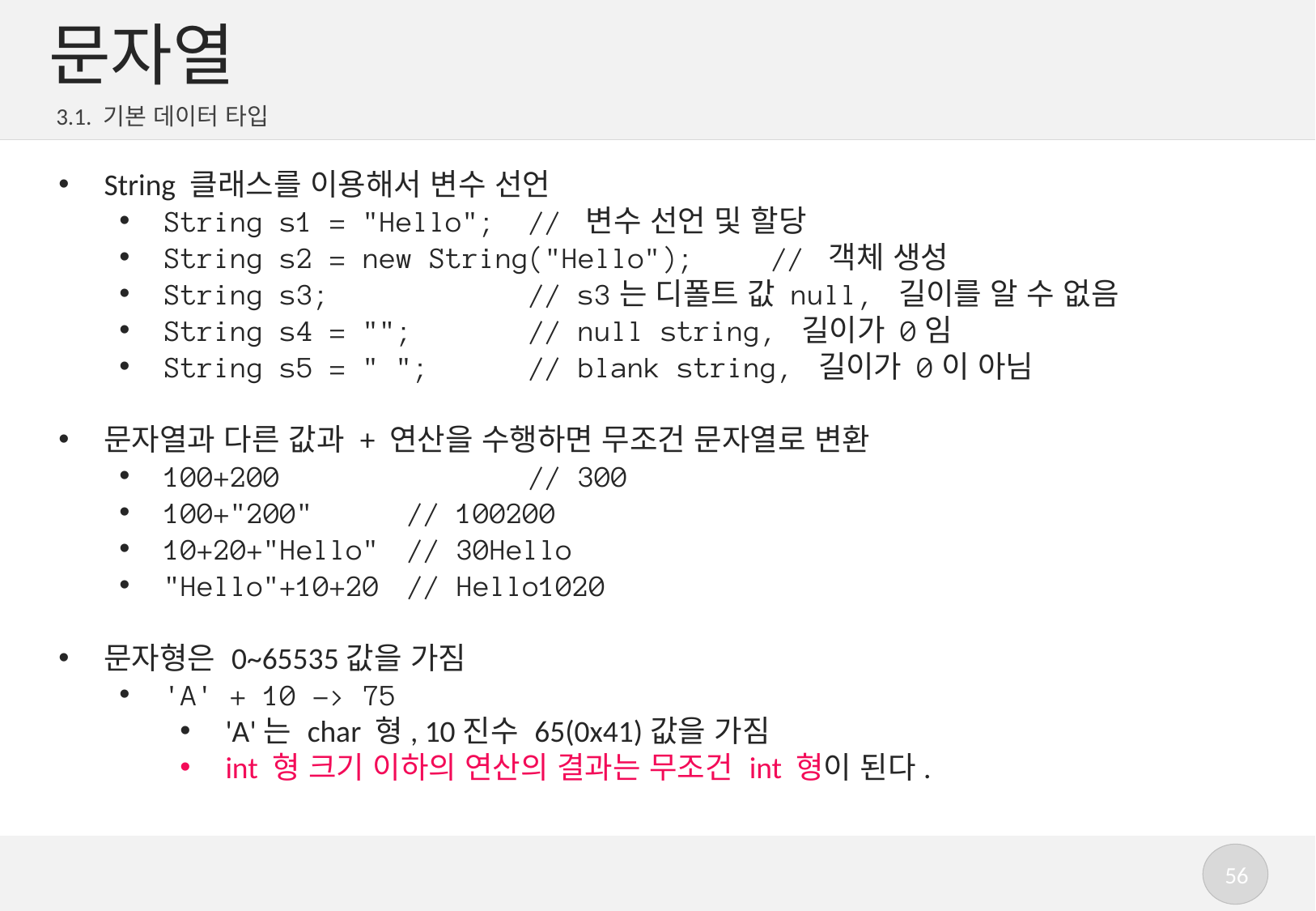

# 문자열
3.1. 기본 데이터 타입
String 클래스를 이용해서 변수 선언
String s1 = "Hello"; 	// 변수 선언 및 할당
String s2 = new String("Hello"); 	// 객체 생성
String s3; 		// s3는 디폴트 값 null, 길이를 알 수 없음
String s4 = ""; 	// null string, 길이가 0임
String s5 = " "; 	// blank string, 길이가 0이 아님

문자열과 다른 값과 + 연산을 수행하면 무조건 문자열로 변환
100+200 		// 300
100+"200" 	// 100200
10+20+"Hello" 	// 30Hello
"Hello"+10+20 	// Hello1020

문자형은 0~65535값을 가짐
'A' + 10 -> 75
'A'는 char 형, 10진수 65(0x41)값을 가짐
int 형 크기 이하의 연산의 결과는 무조건 int 형이 된다.